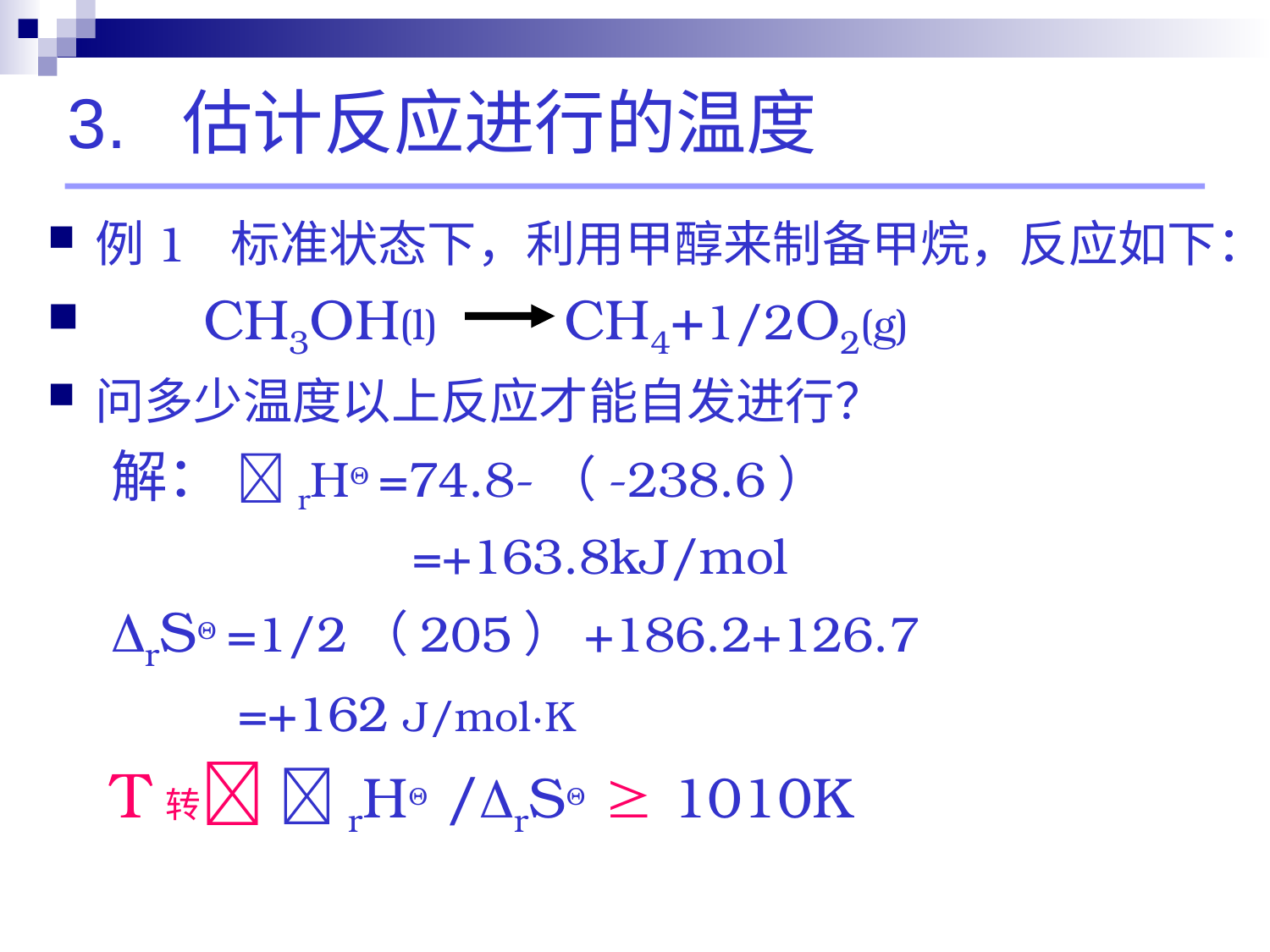

# 3.  估计反应进行的温度

例1  标准状态下，利用甲醇来制备甲烷，反应如下：
      CH3OH(l)       CH4+1/2O2(g)
问多少温度以上反应才能自发进行？
解： ΔrHΘ =74.8-（-238.6）
                   =+163.8kJ/mol
ΔrSΘ =1/2（205）+186.2+126.7
        =+162 J/mol·K
T转≥ ΔrHΘ /ΔrSΘ ≥ 1010K